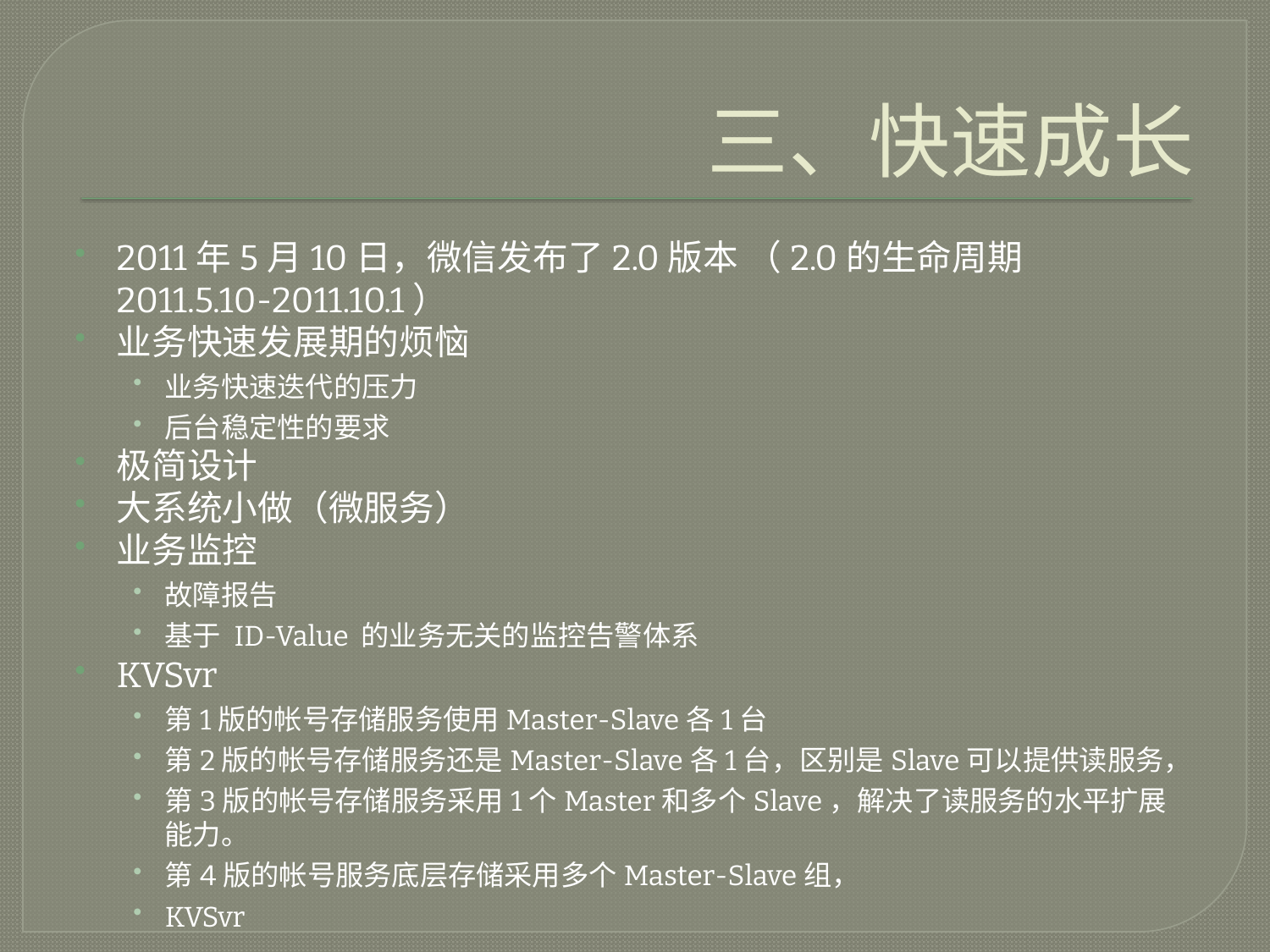

# 三、快速成长
2011年5月10日，微信发布了2.0版本 （2.0的生命周期 2011.5.10-2011.10.1）
业务快速发展期的烦恼
业务快速迭代的压力
后台稳定性的要求
极简设计
大系统小做（微服务）
业务监控
故障报告
基于 ID-Value 的业务无关的监控告警体系
KVSvr
第1版的帐号存储服务使用Master-Slave各1台
第2版的帐号存储服务还是Master-Slave各1台，区别是Slave可以提供读服务，
第3版的帐号存储服务采用1个Master和多个Slave，解决了读服务的水平扩展能力。
第4版的帐号服务底层存储采用多个Master-Slave组，
KVSvr